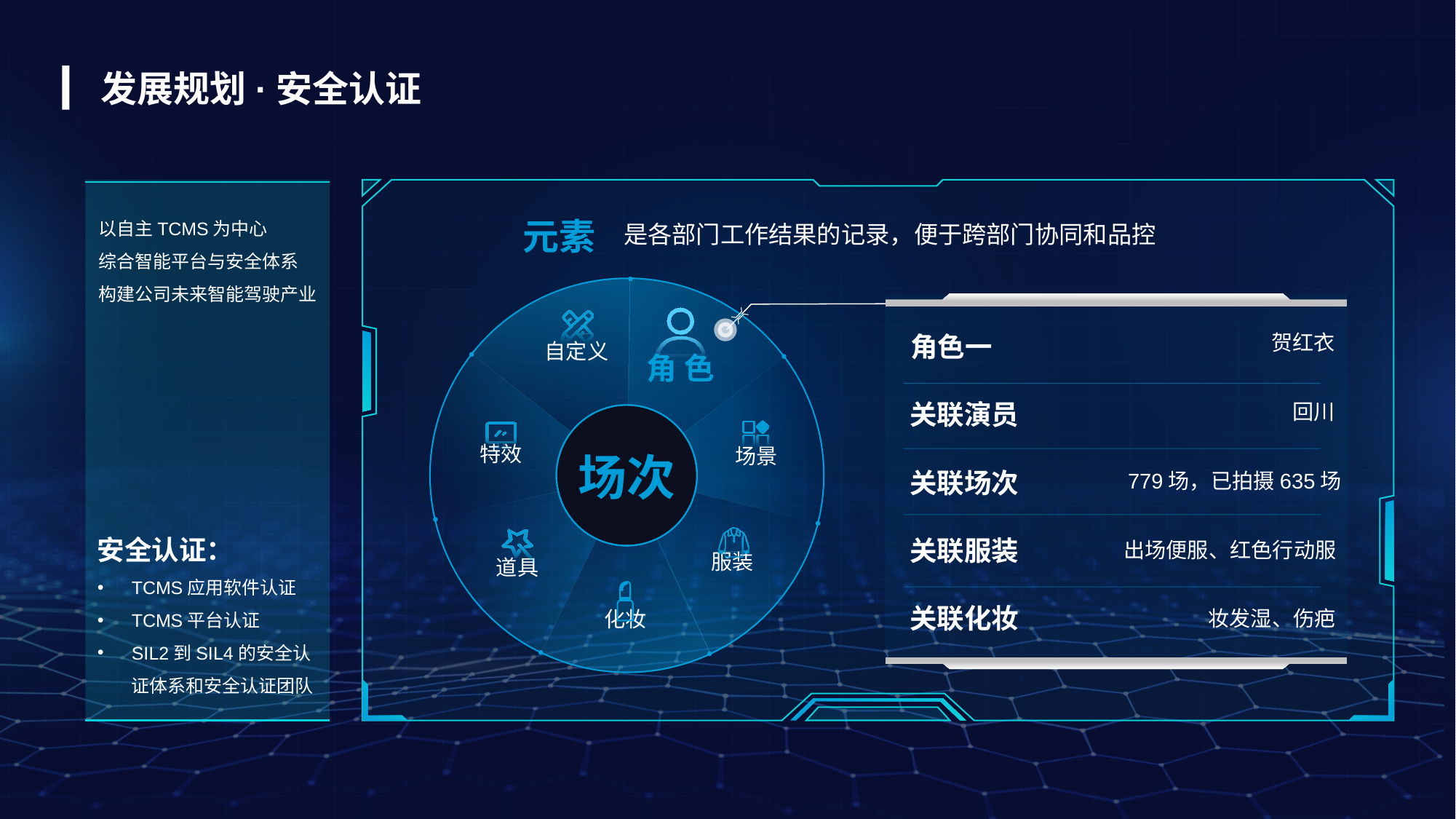

发展规划·安全认证

以自主TCMS为中心
综合智能平台与安全体系
构建公司未来智能驾驶产业
元素
是各部门工作结果的记录，便于跨部门协同和品控

角色一
贺红衣
自定义
角 色
关联演员
回川

特效
场景
场次
关联场次
779场，已拍摄635场
安全认证：
TCMS应用软件认证
TCMS平台认证
SIL2到SIL4的安全认证体系和安全认证团队

关联服装
出场便服、红色行动服
服装
道具

关联化妆
妆发湿、伤疤
化妆